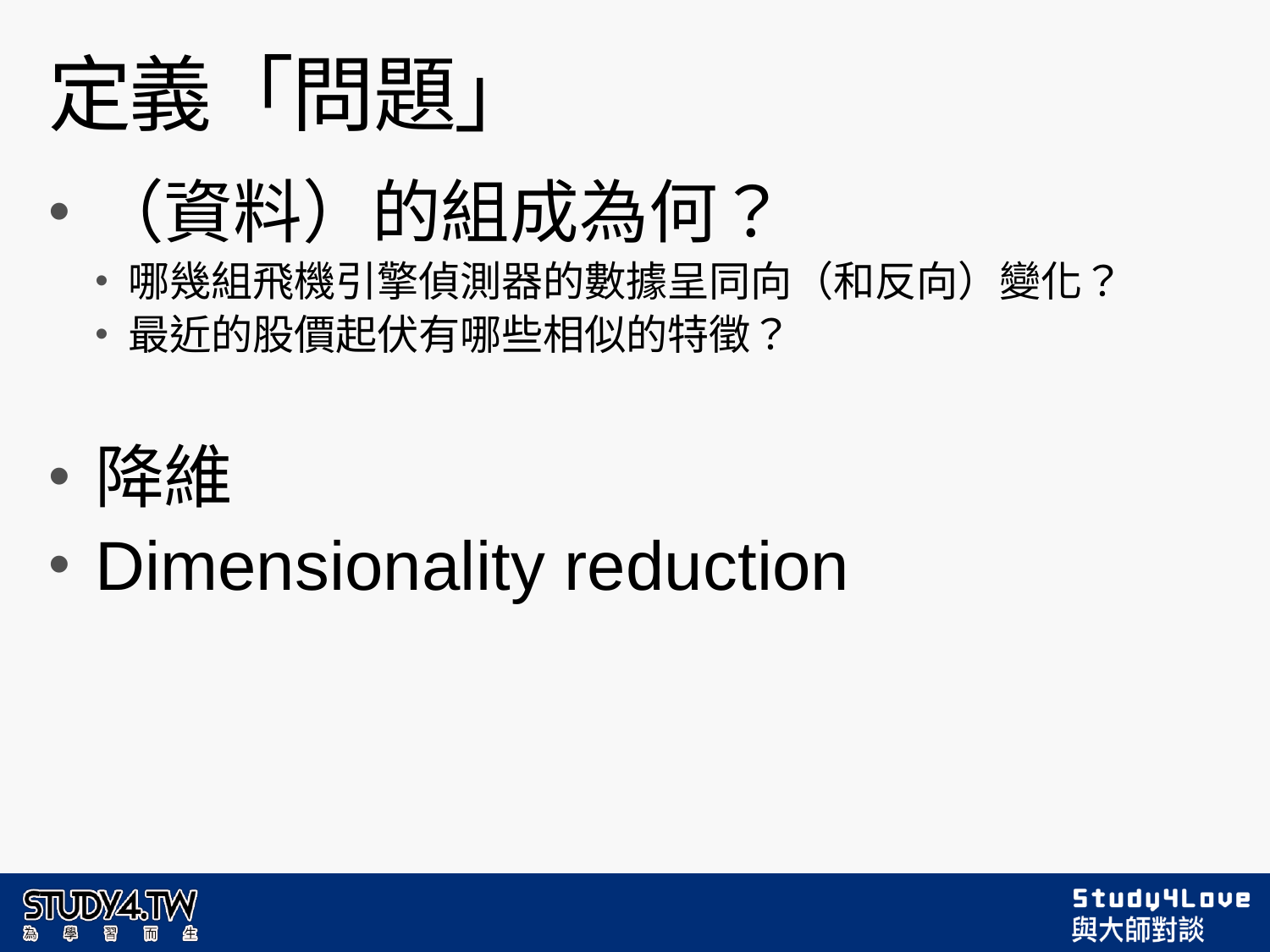

# 定義「問題」
（資料）的組成為何？
哪幾組飛機引擎偵測器的數據呈同向（和反向）變化？
最近的股價起伏有哪些相似的特徵？

降維
Dimensionality reduction